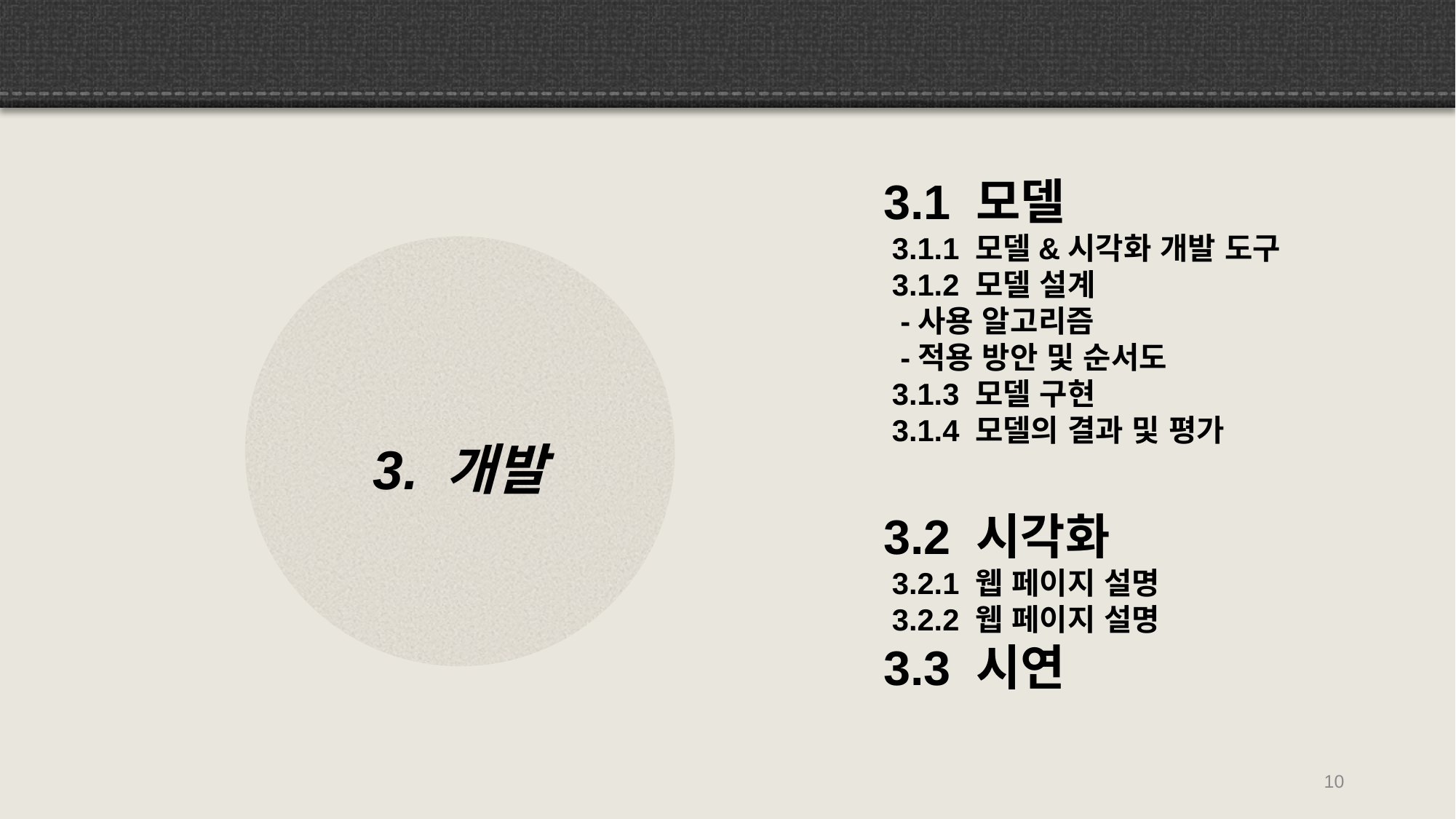

3.1 모델
 3.1.1 모델&시각화 개발 도구
 3.1.2 모델 설계
  -사용 알고리즘
  -적용 방안 및 순서도
 3.1.3 모델 구현
 3.1.4 모델의 결과 및 평가

3.2 시각화
 3.2.1 웹 페이지 설명
 3.2.2 웹 페이지 설명
3.3 시연
3. 개발
10